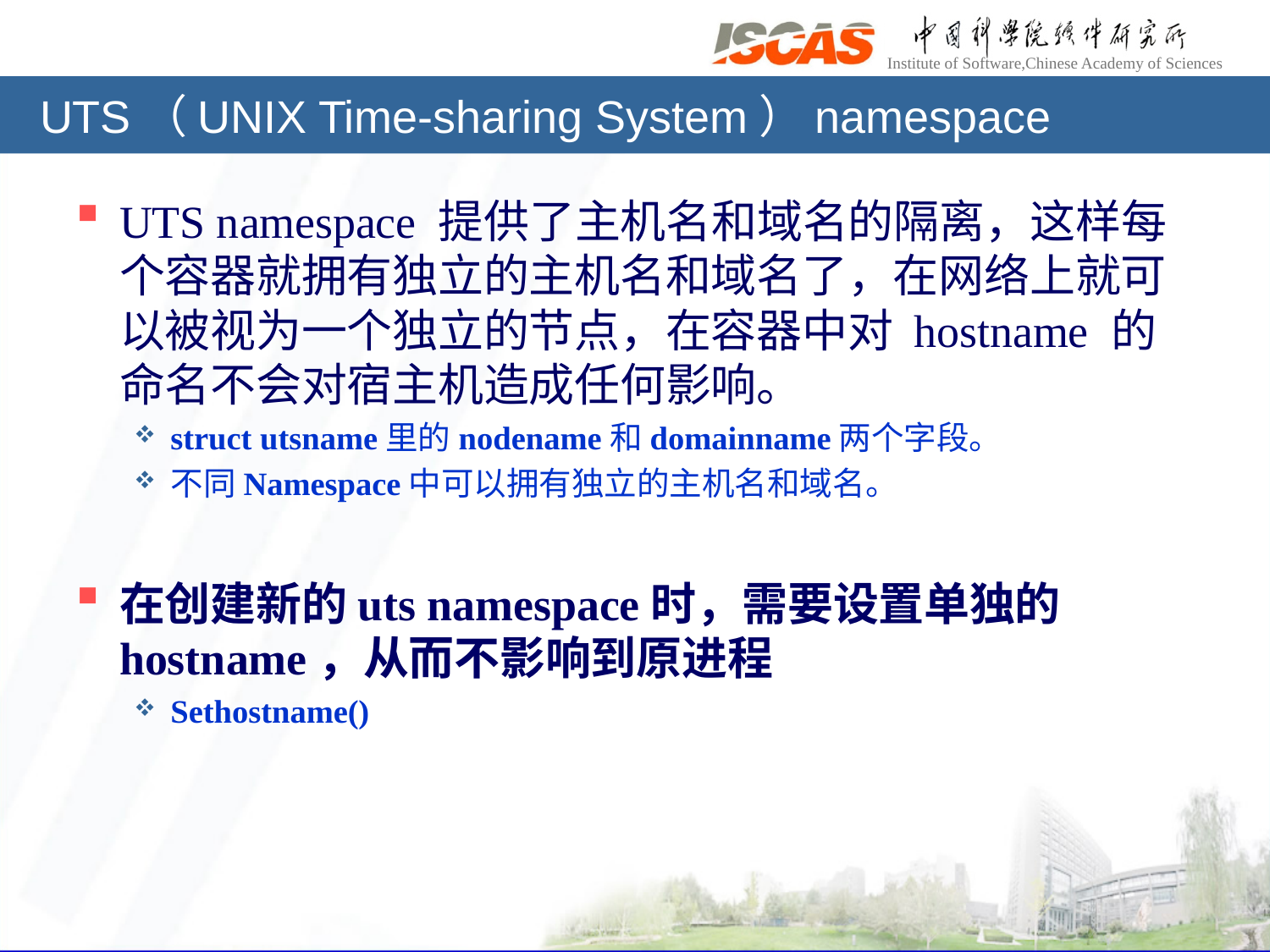

# UTS（UNIX Time-sharing System）namespace
UTS namespace 提供了主机名和域名的隔离，这样每个容器就拥有独立的主机名和域名了，在网络上就可以被视为一个独立的节点，在容器中对 hostname 的命名不会对宿主机造成任何影响。
struct utsname里的nodename和domainname两个字段。
不同Namespace中可以拥有独立的主机名和域名。

在创建新的uts namespace时，需要设置单独的hostname，从而不影响到原进程
Sethostname()